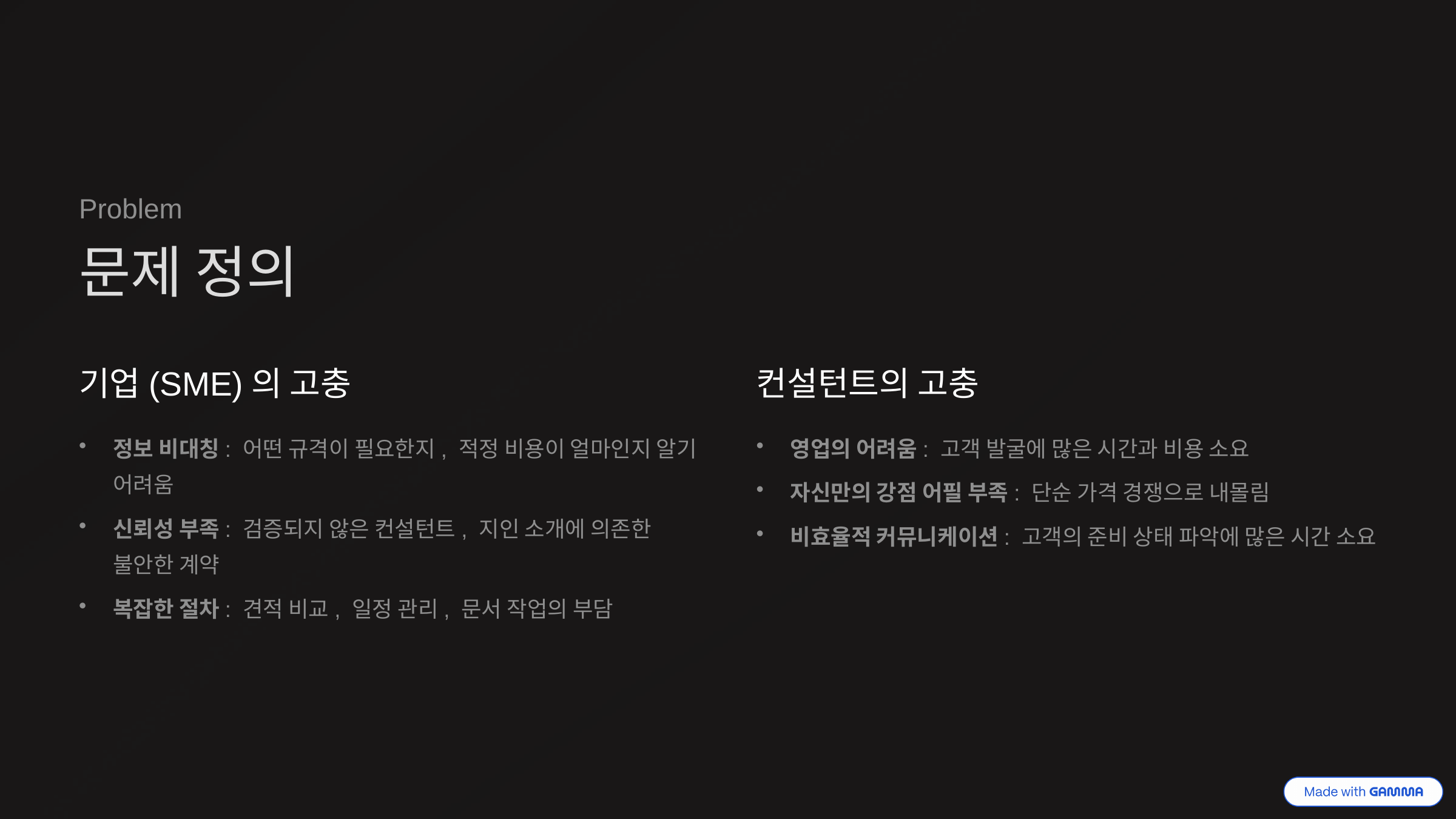

Problem
문제 정의
기업(SME)의 고충
컨설턴트의 고충
정보 비대칭: 어떤 규격이 필요한지, 적정 비용이 얼마인지 알기 어려움
영업의 어려움: 고객 발굴에 많은 시간과 비용 소요
자신만의 강점 어필 부족: 단순 가격 경쟁으로 내몰림
신뢰성 부족: 검증되지 않은 컨설턴트, 지인 소개에 의존한 불안한 계약
비효율적 커뮤니케이션: 고객의 준비 상태 파악에 많은 시간 소요
복잡한 절차: 견적 비교, 일정 관리, 문서 작업의 부담